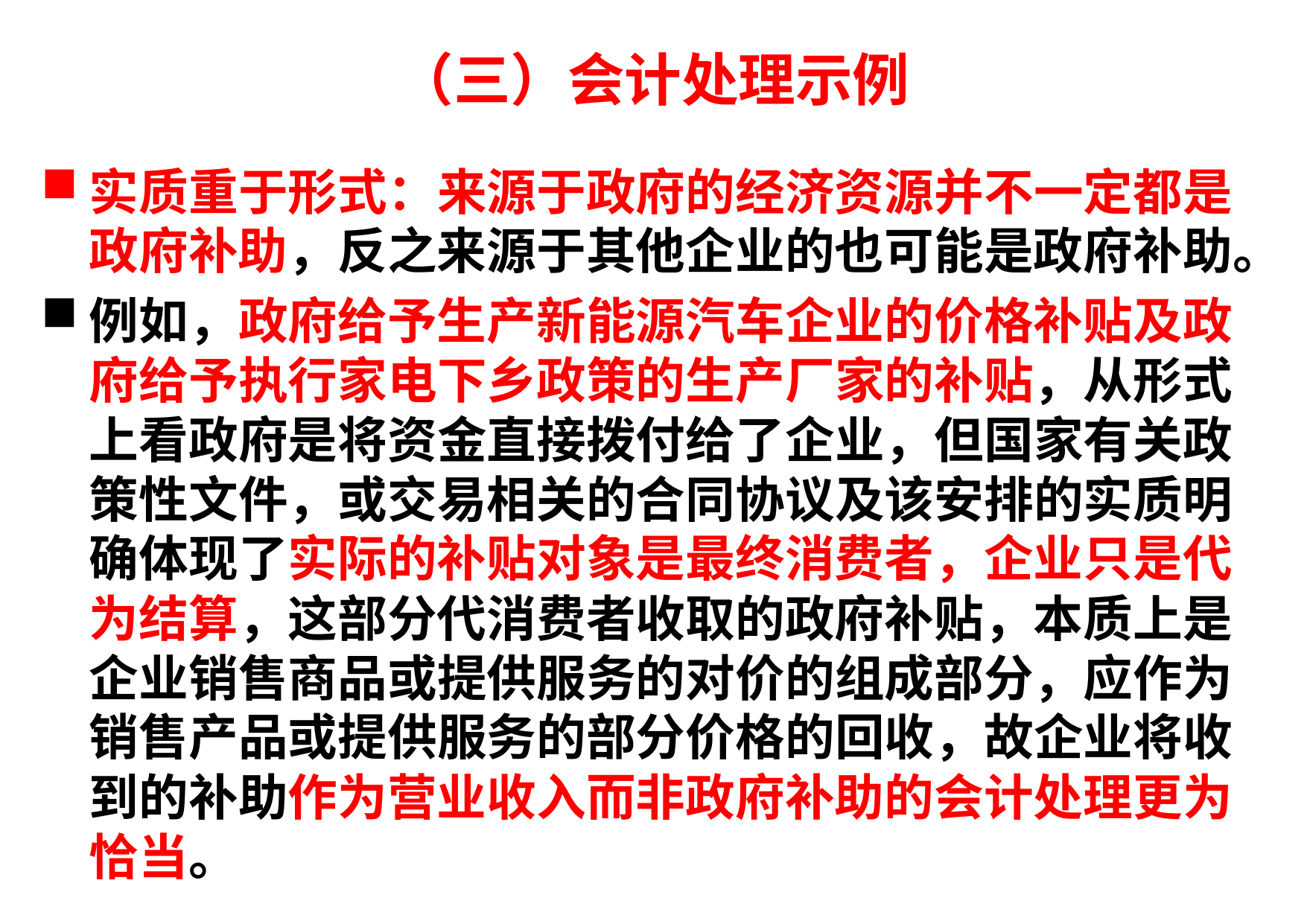

# （三）会计处理示例
实质重于形式：来源于政府的经济资源并不一定都是政府补助，反之来源于其他企业的也可能是政府补助。
例如，政府给予生产新能源汽车企业的价格补贴及政府给予执行家电下乡政策的生产厂家的补贴，从形式上看政府是将资金直接拨付给了企业，但国家有关政策性文件，或交易相关的合同协议及该安排的实质明确体现了实际的补贴对象是最终消费者，企业只是代为结算，这部分代消费者收取的政府补贴，本质上是企业销售商品或提供服务的对价的组成部分，应作为销售产品或提供服务的部分价格的回收，故企业将收到的补助作为营业收入而非政府补助的会计处理更为恰当。
45